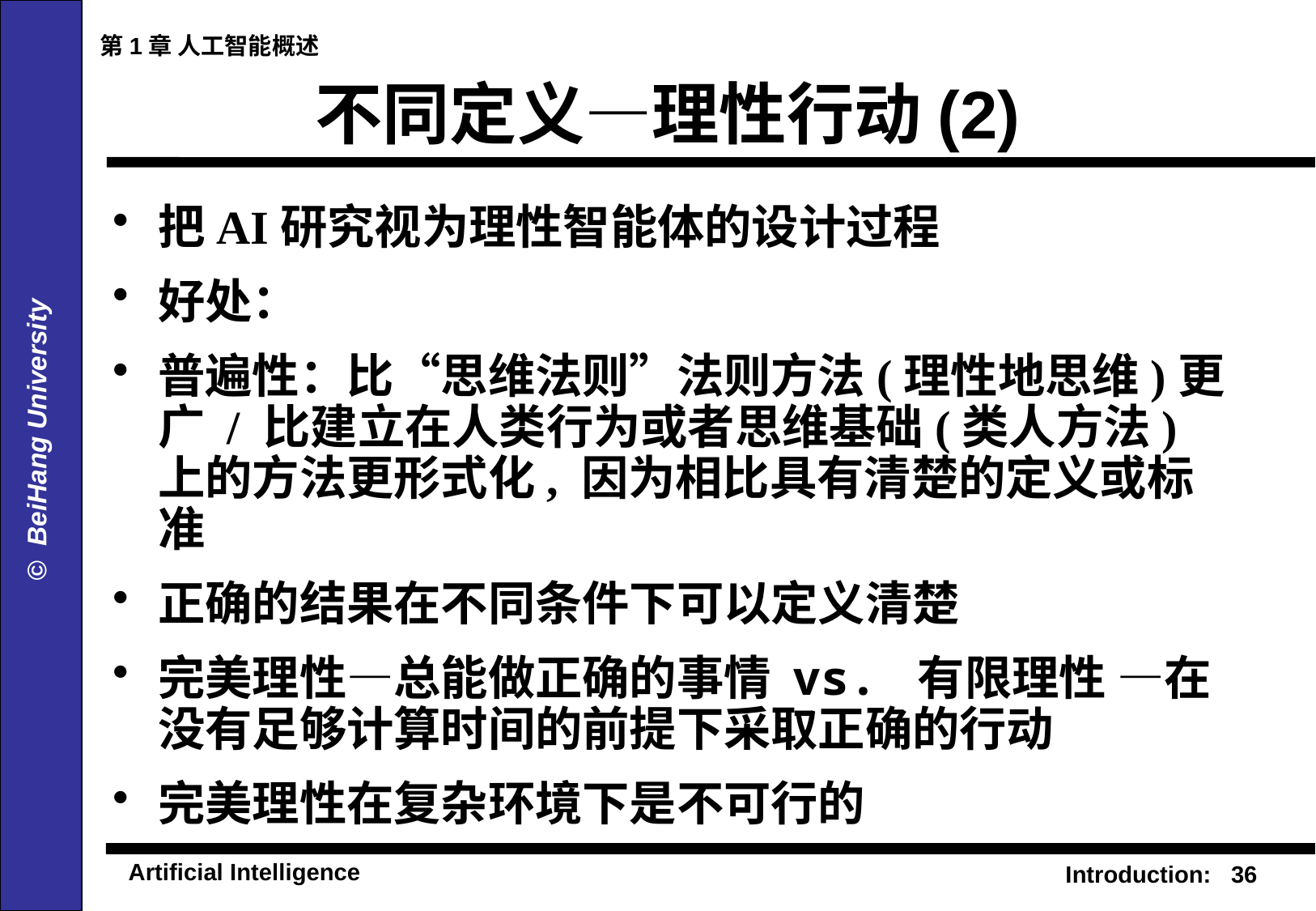

第1章 人工智能概述
# 不同定义—理性行动(2)
把AI研究视为理性智能体的设计过程
好处：
普遍性：比“思维法则”法则方法(理性地思维)更广 / 比建立在人类行为或者思维基础(类人方法)上的方法更形式化, 因为相比具有清楚的定义或标准
正确的结果在不同条件下可以定义清楚
完美理性—总能做正确的事情 vs. 有限理性 —在没有足够计算时间的前提下采取正确的行动
完美理性在复杂环境下是不可行的